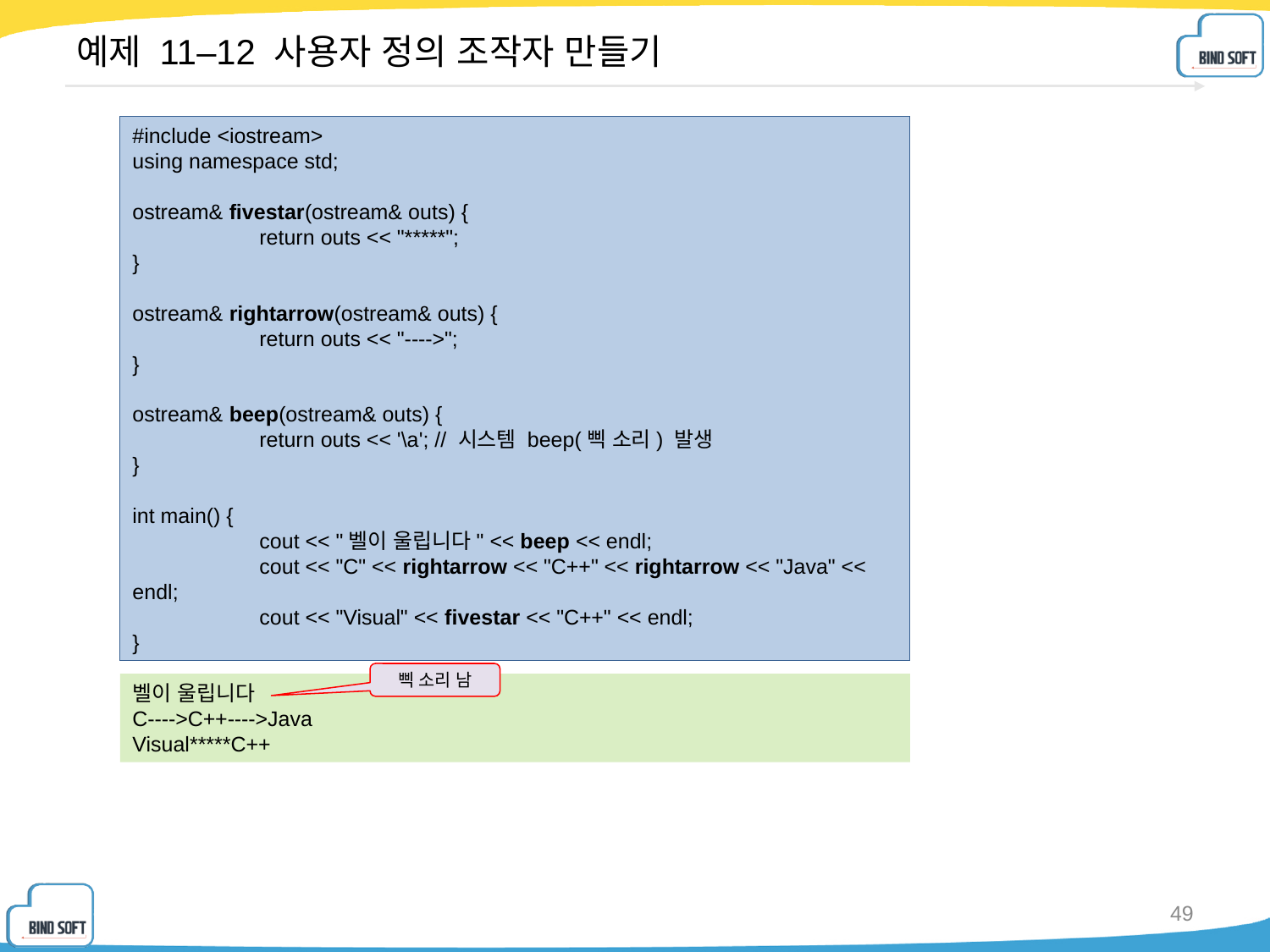

# 예제 11–12 사용자 정의 조작자 만들기
#include <iostream>
using namespace std;

ostream& fivestar(ostream& outs) {
	return outs << "*****";
}

ostream& rightarrow(ostream& outs) {
	return outs << "---->";
}

ostream& beep(ostream& outs) {
	return outs << '\a'; // 시스템 beep(삑 소리) 발생
}

int main() {
	cout << "벨이 울립니다" << beep << endl;
	cout << "C" << rightarrow << "C++" << rightarrow << "Java" << endl;
	cout << "Visual" << fivestar << "C++" << endl;
}
삑 소리 남
벨이 울립니다
C---->C++---->Java
Visual*****C++
49